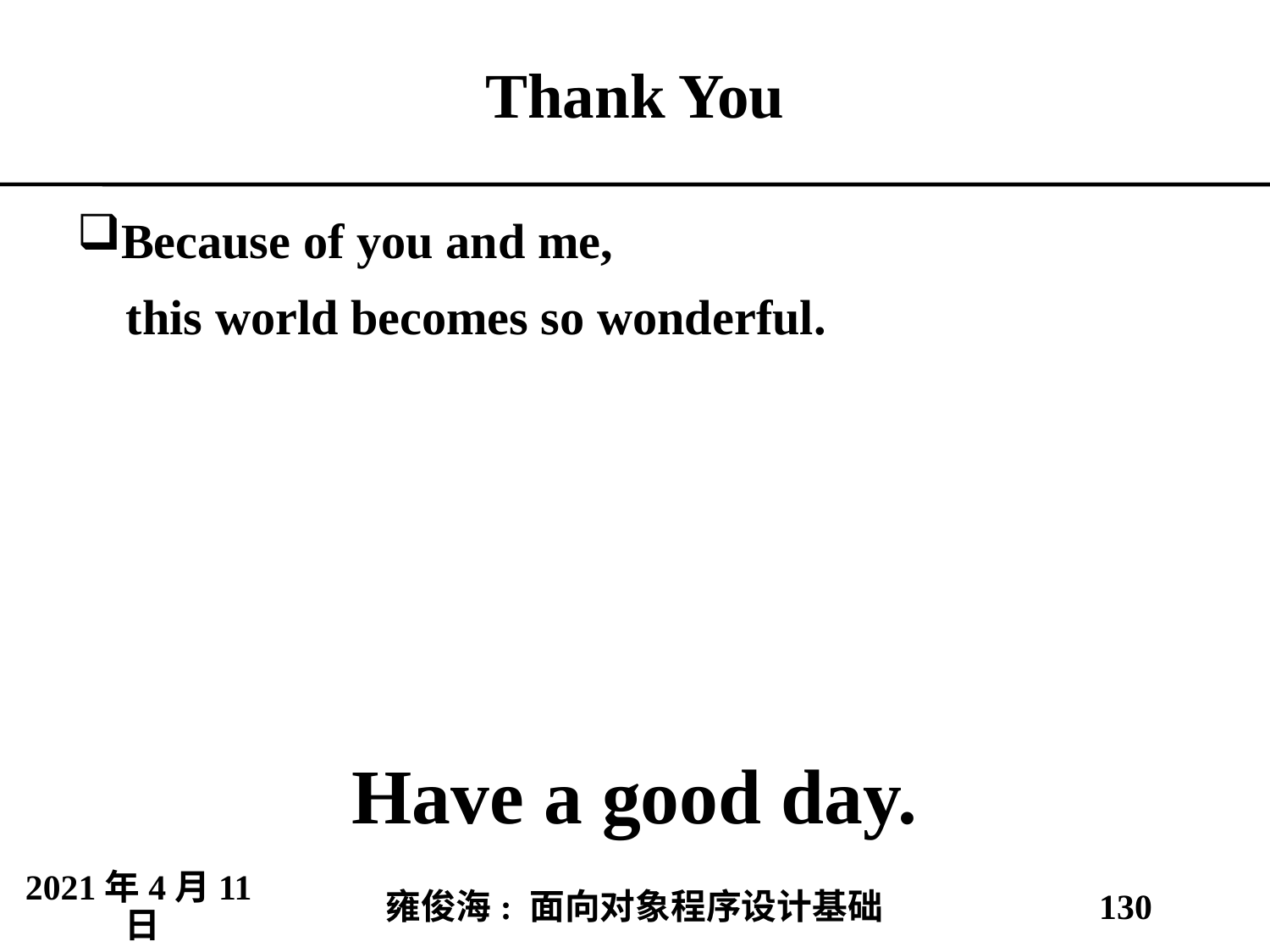

# Thank You

Because of you and me,
    this world becomes so wonderful.

Have a good day.
2021年4月11日
雍俊海: 面向对象程序设计基础
130